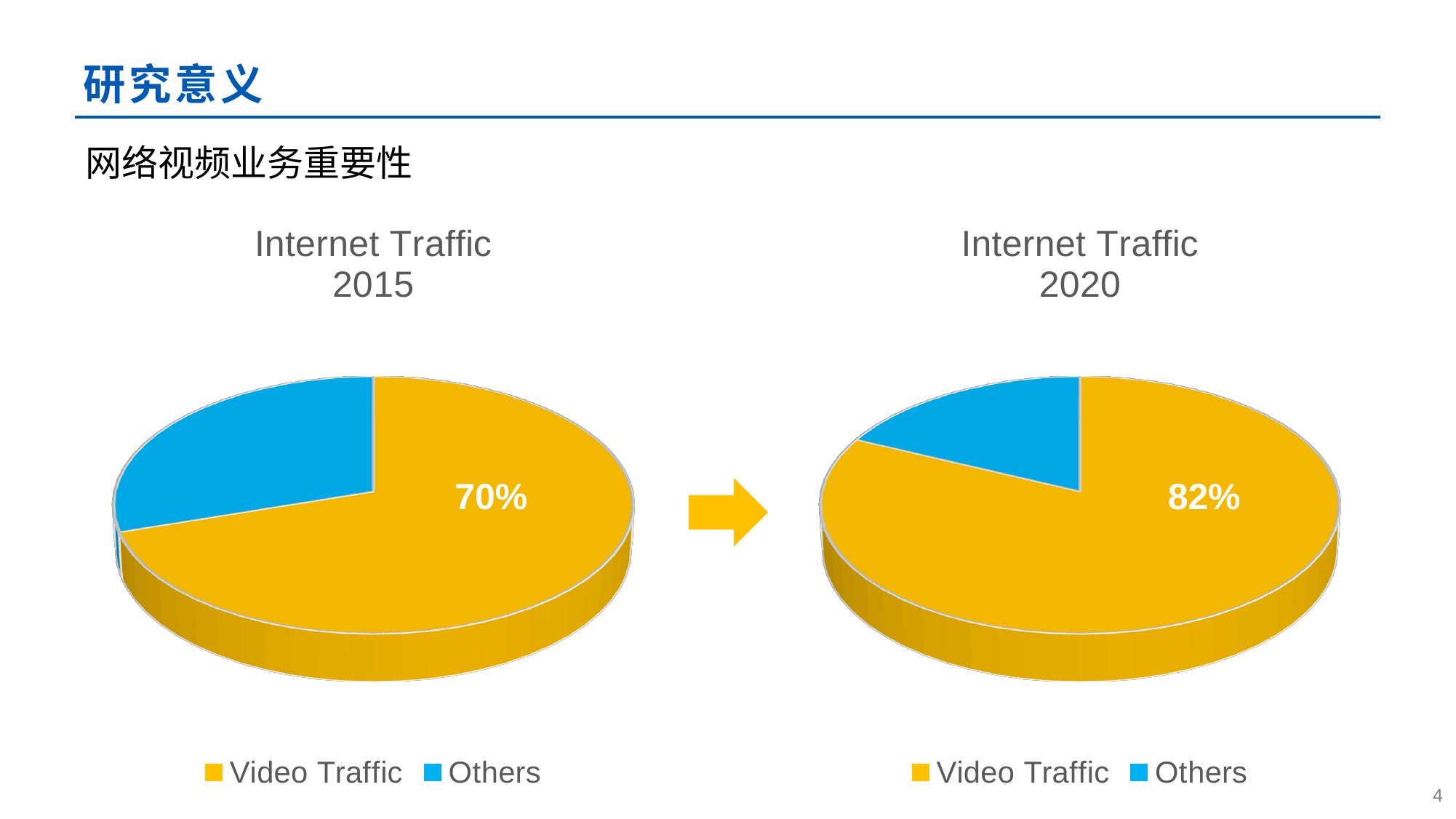

# 研究意义
网络视频业务重要性

[unsupported chart]

[unsupported chart]

70%
82%

4